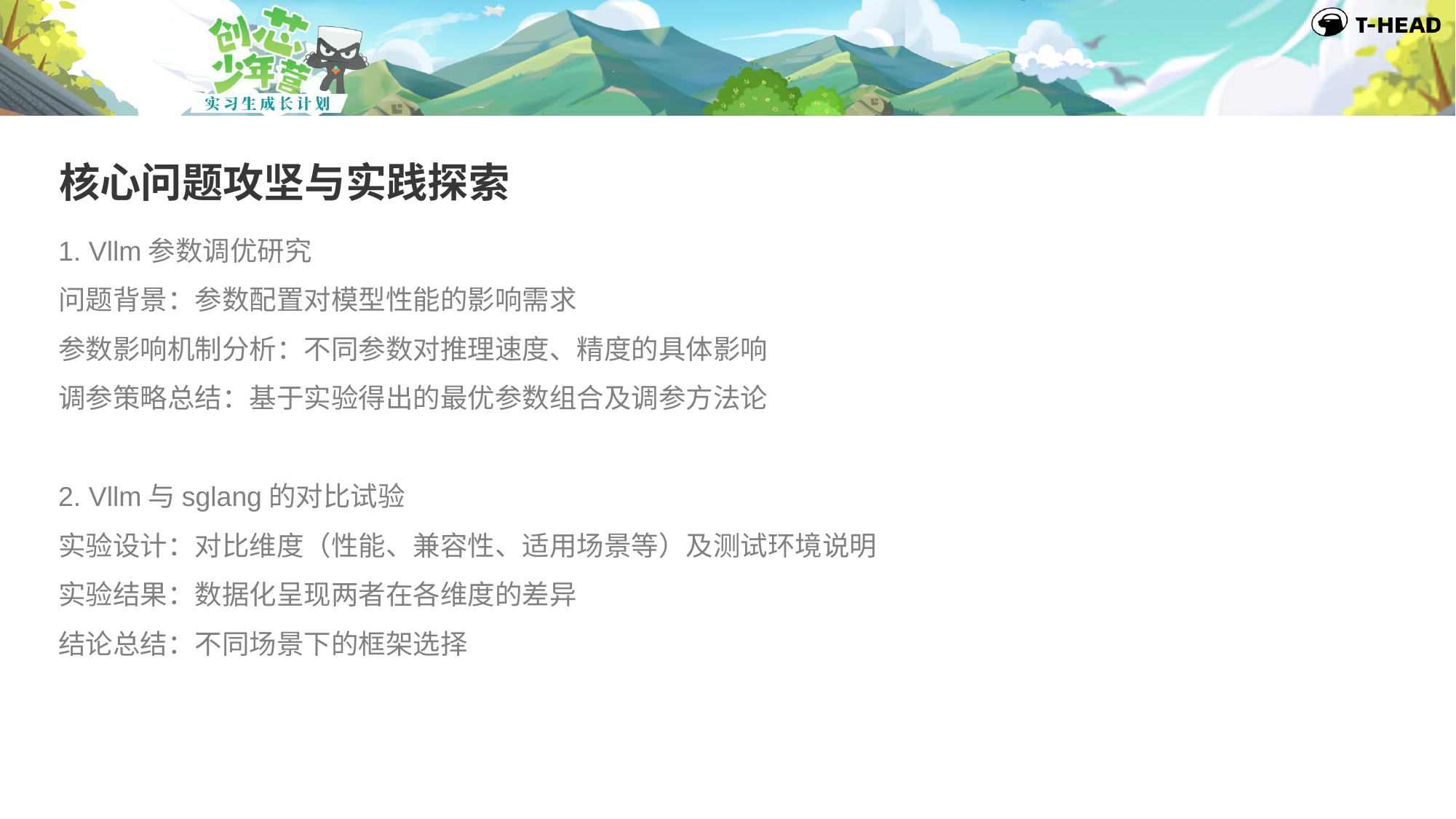

核心问题攻坚与实践探索
1. Vllm参数调优研究
问题背景：参数配置对模型性能的影响需求
参数影响机制分析：不同参数对推理速度、精度的具体影响
调参策略总结：基于实验得出的最优参数组合及调参方法论

2. Vllm与sglang的对比试验
实验设计：对比维度（性能、兼容性、适用场景等）及测试环境说明
实验结果：数据化呈现两者在各维度的差异
结论总结：不同场景下的框架选择